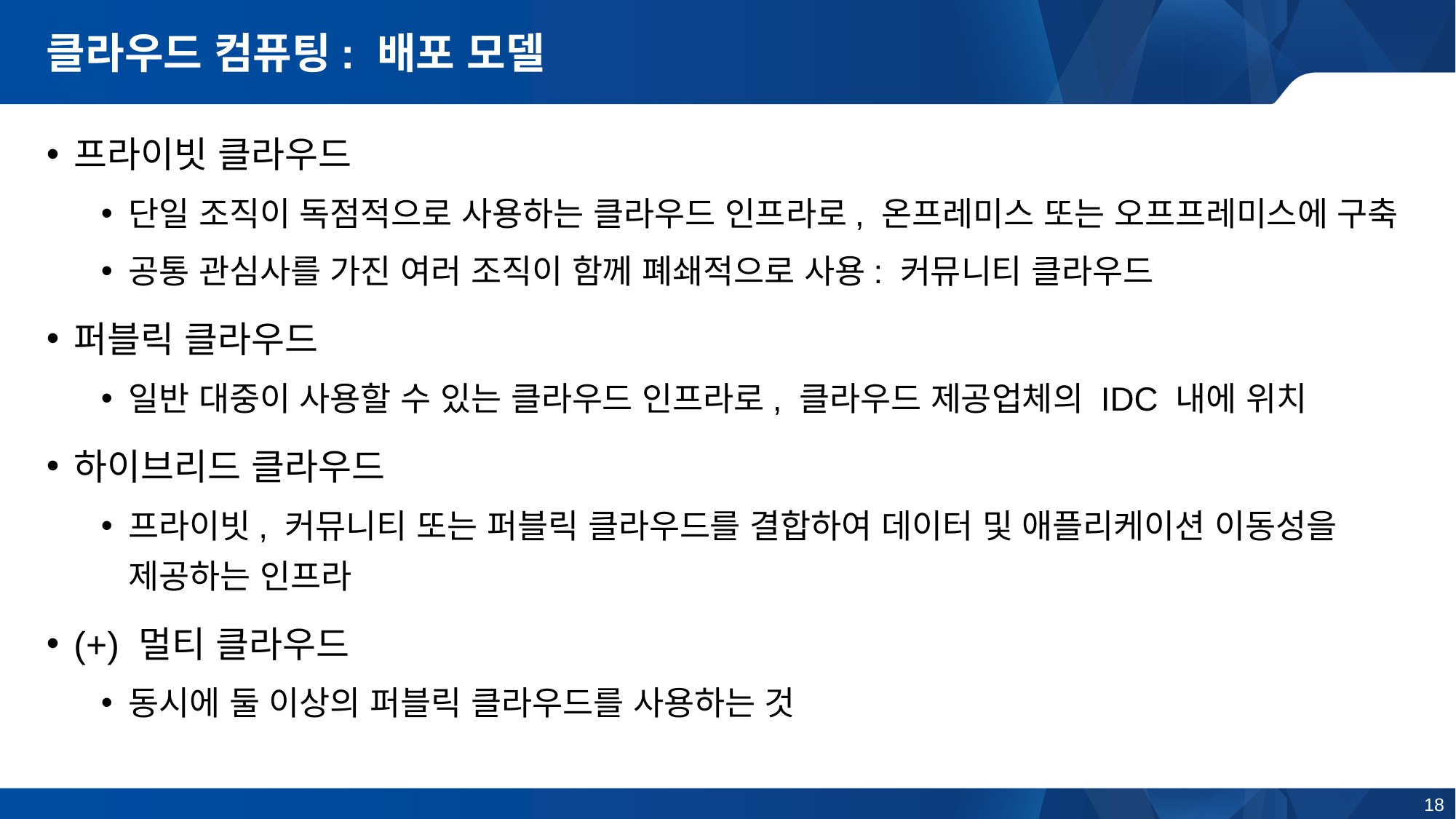

# 클라우드 컴퓨팅: 배포 모델
프라이빗 클라우드
단일 조직이 독점적으로 사용하는 클라우드 인프라로, 온프레미스 또는 오프프레미스에 구축
공통 관심사를 가진 여러 조직이 함께 폐쇄적으로 사용: 커뮤니티 클라우드
퍼블릭 클라우드
일반 대중이 사용할 수 있는 클라우드 인프라로, 클라우드 제공업체의 IDC 내에 위치
하이브리드 클라우드
프라이빗, 커뮤니티 또는 퍼블릭 클라우드를 결합하여 데이터 및 애플리케이션 이동성을 제공하는 인프라
(+) 멀티 클라우드
동시에 둘 이상의 퍼블릭 클라우드를 사용하는 것
18